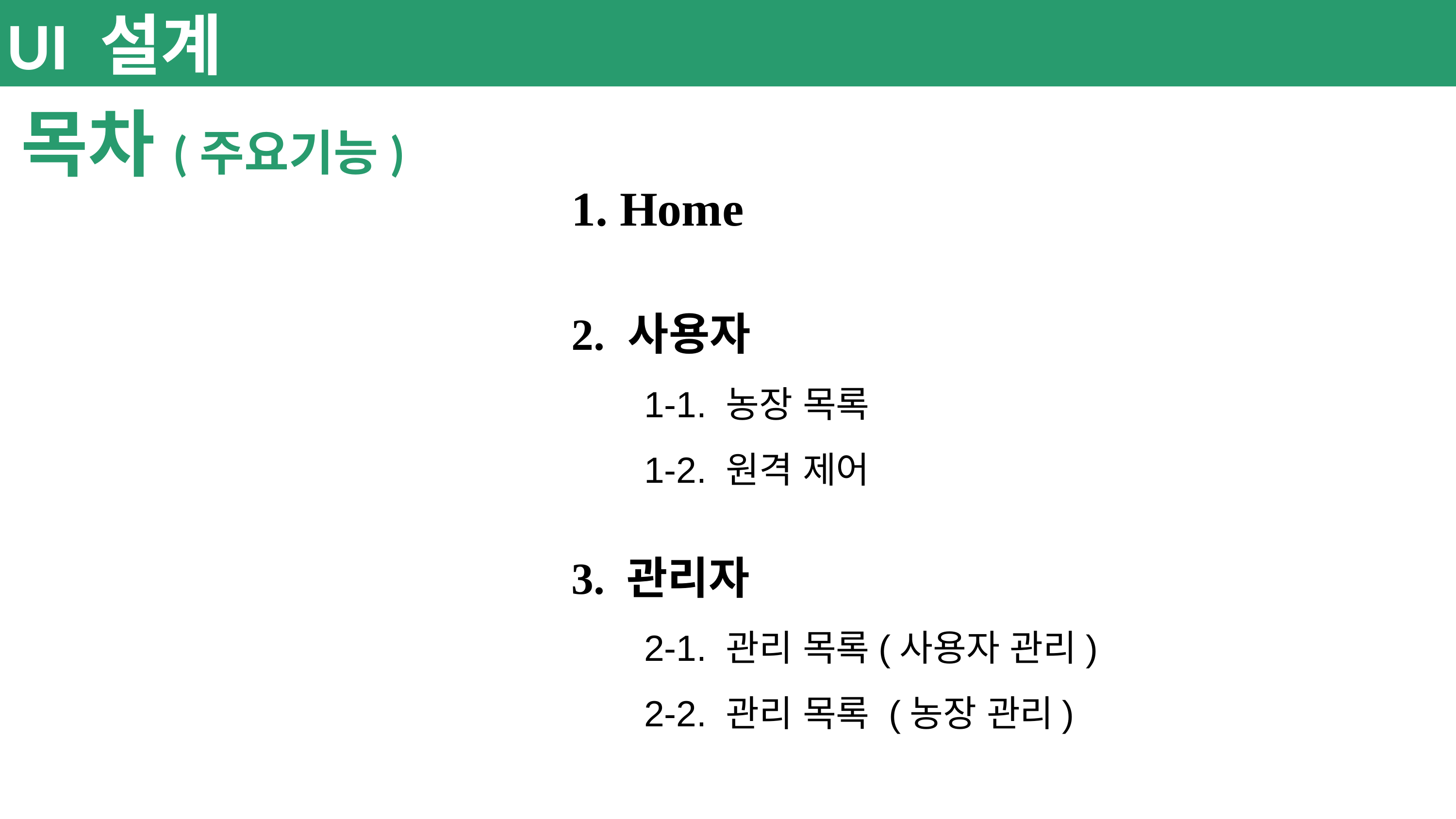

UI 설계
목차(주요기능)

1. Home

2. 사용자
1-1. 농장 목록
1-2. 원격 제어

3. 관리자
2-1. 관리 목록(사용자 관리)
2-2. 관리 목록 (농장 관리)